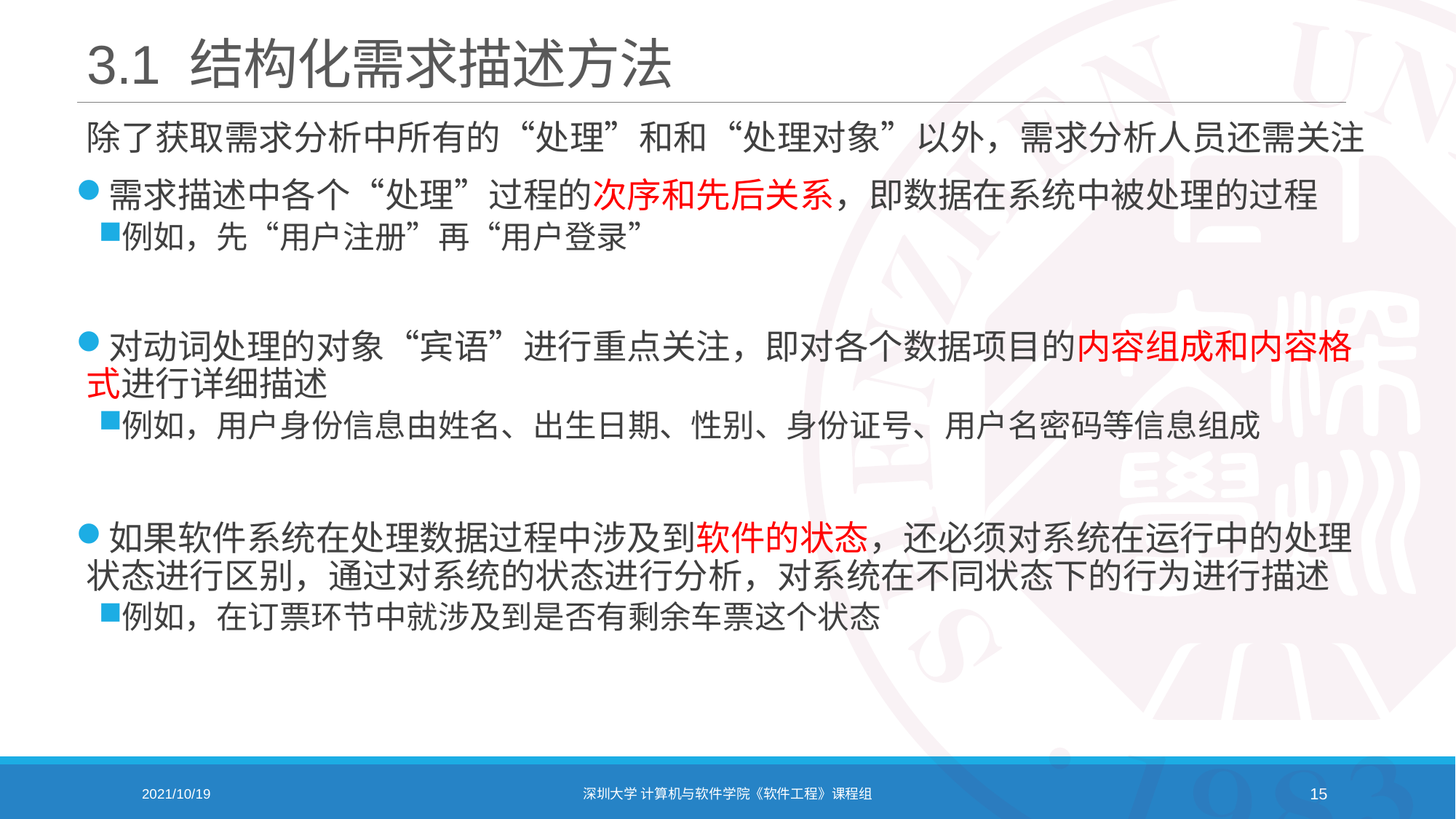

# 3.1 结构化需求描述方法
除了获取需求分析中所有的“处理”和和“处理对象”以外，需求分析人员还需关注
需求描述中各个“处理”过程的次序和先后关系，即数据在系统中被处理的过程
例如，先“用户注册”再“用户登录”

对动词处理的对象“宾语”进行重点关注，即对各个数据项目的内容组成和内容格式进行详细描述
例如，用户身份信息由姓名、出生日期、性别、身份证号、用户名密码等信息组成

如果软件系统在处理数据过程中涉及到软件的状态，还必须对系统在运行中的处理状态进行区别，通过对系统的状态进行分析，对系统在不同状态下的行为进行描述
例如，在订票环节中就涉及到是否有剩余车票这个状态

2021/10/19
深圳大学 计算机与软件学院《软件工程》课程组
15